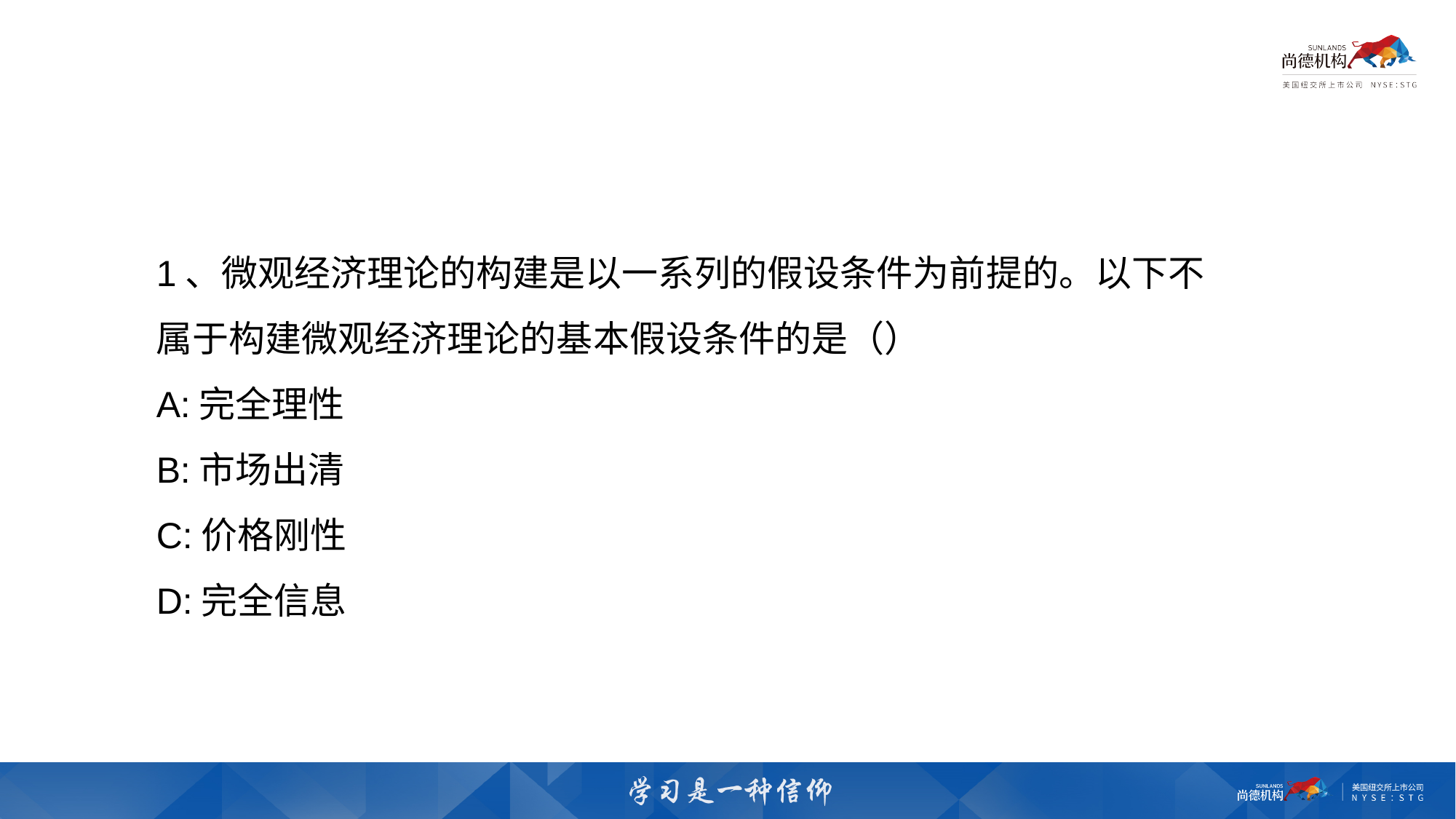

1、微观经济理论的构建是以一系列的假设条件为前提的。以下不属于构建微观经济理论的基本假设条件的是（）
A:完全理性
B:市场出清
C:价格刚性
D:完全信息